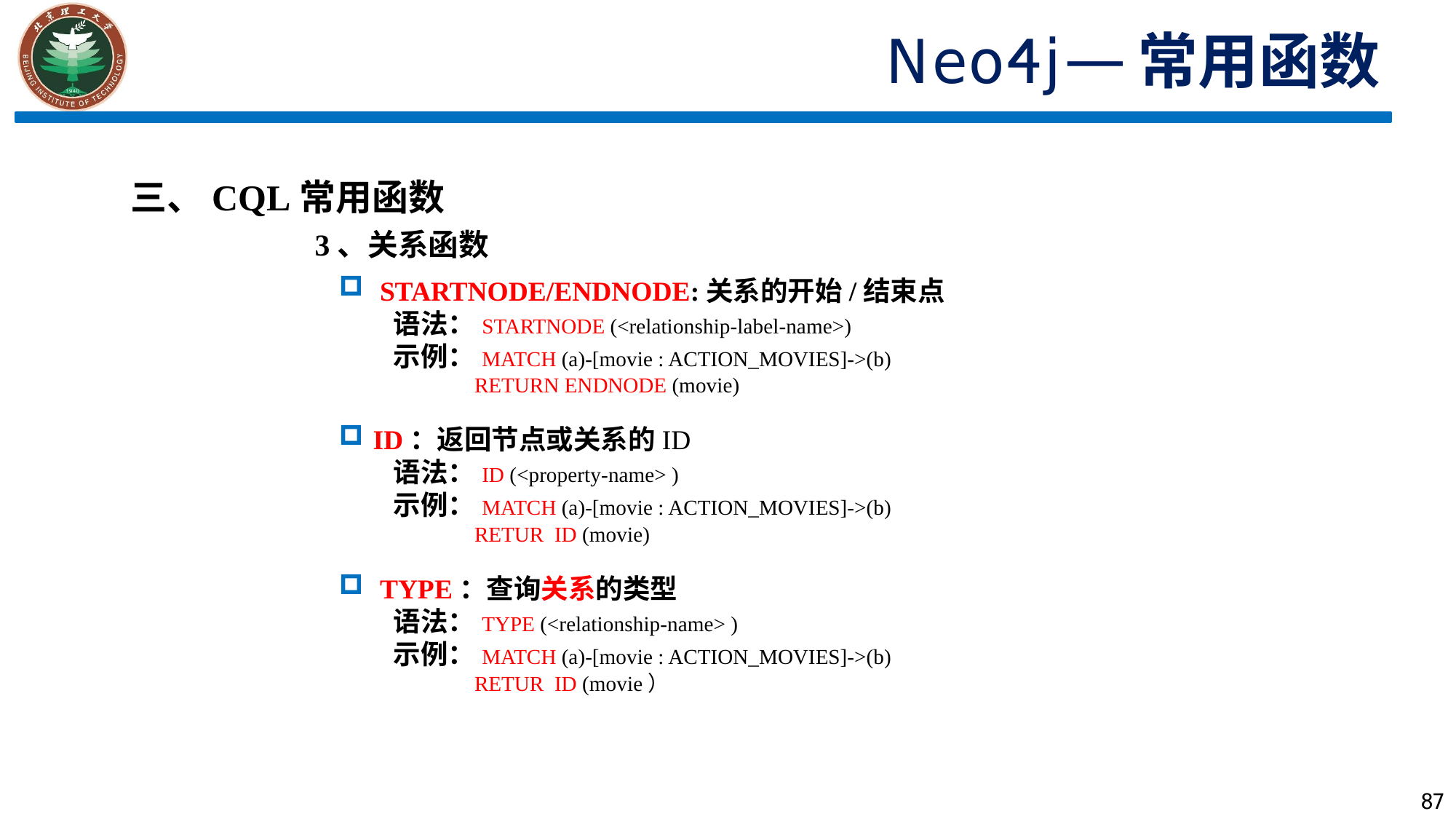

Neo4j—常用函数
三、CQL常用函数
3、关系函数
STARTNODE/ENDNODE:关系的开始/结束点
语法：STARTNODE (<relationship-label-name>)
示例：MATCH (a)-[movie : ACTION_MOVIES]->(b)
     RETURN ENDNODE (movie)

ID：返回节点或关系的ID
语法：ID (<property-name> )
示例：MATCH (a)-[movie : ACTION_MOVIES]->(b)
     RETUR  ID (movie)

TYPE：查询关系的类型
语法：TYPE (<relationship-name> )
示例：MATCH (a)-[movie : ACTION_MOVIES]->(b)
     RETUR  ID (movie）
87